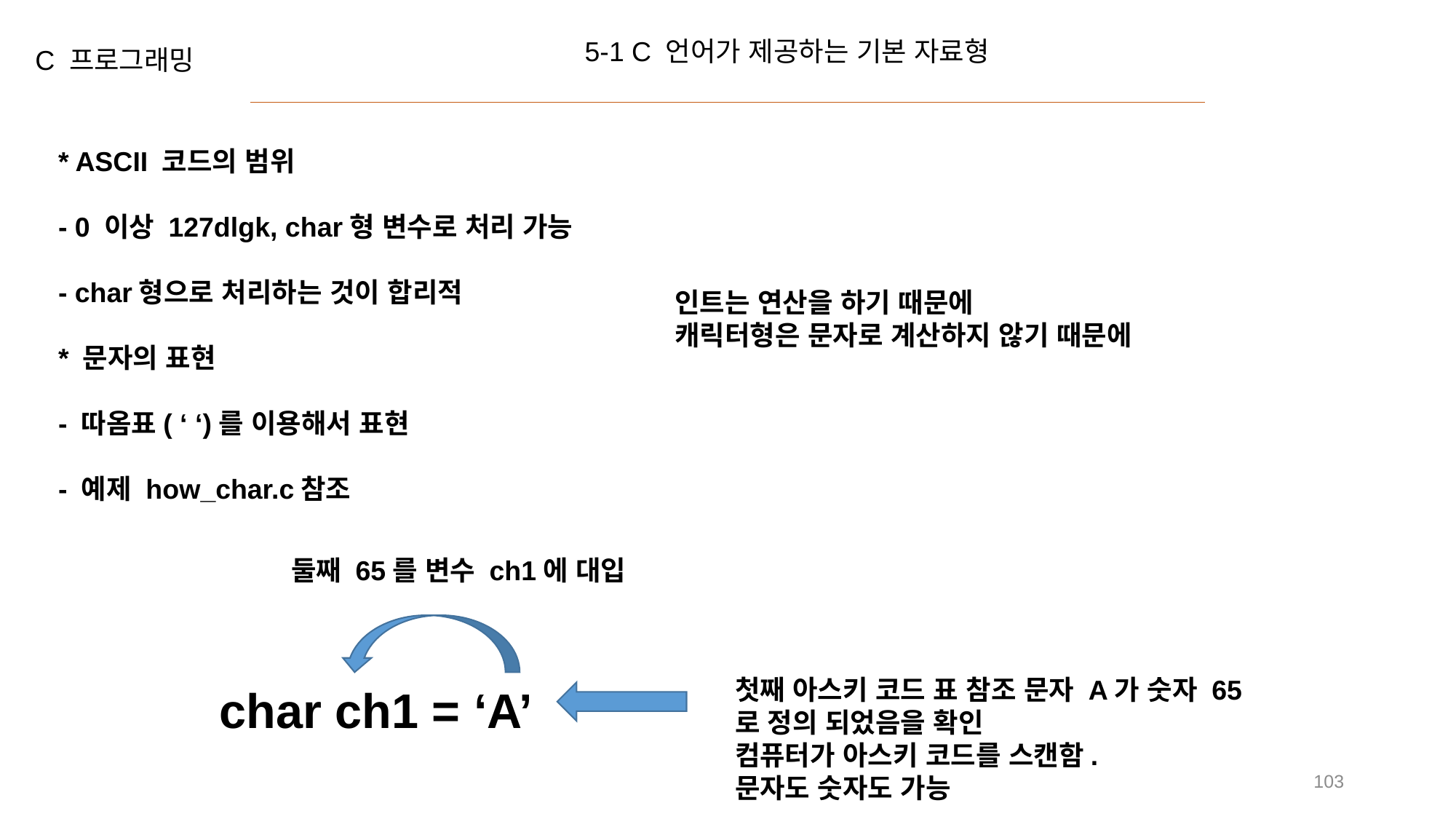

5-1 C 언어가 제공하는 기본 자료형
C 프로그래밍
* ASCII 코드의 범위

- 0 이상 127dlgk, char형 변수로 처리 가능

- char형으로 처리하는 것이 합리적

* 문자의 표현

- 따옴표( ‘ ‘)를 이용해서 표현

- 예제 how_char.c참조
인트는 연산을 하기 때문에
캐릭터형은 문자로 계산하지 않기 때문에
둘째 65를 변수 ch1에 대입

첫째 아스키 코드 표 참조 문자 A가 숫자 65로 정의 되었음을 확인
컴퓨터가 아스키 코드를 스캔함.
문자도 숫자도 가능
char ch1 = ‘A’

103